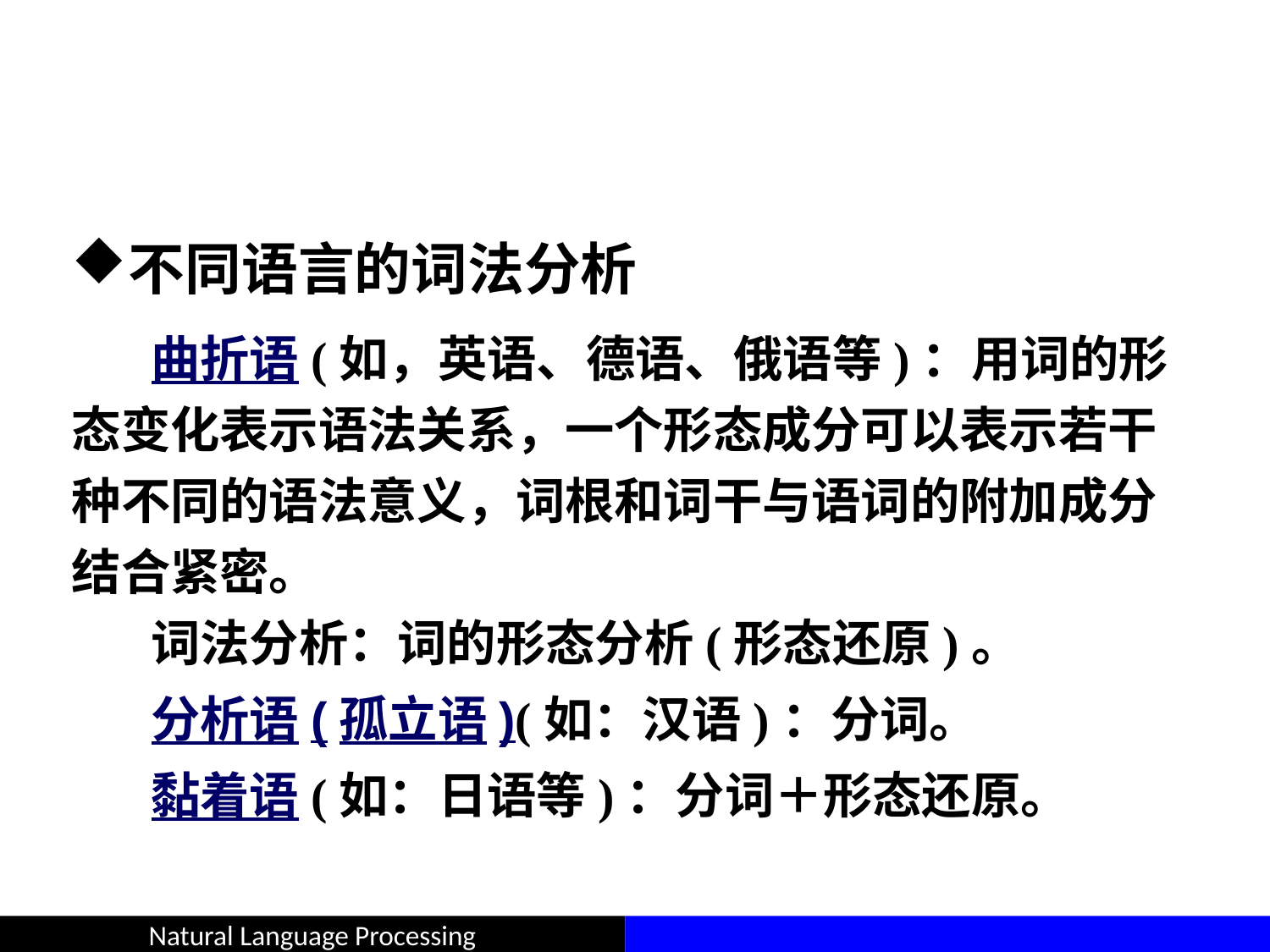

#
不同语言的词法分析
      曲折语(如，英语、德语、俄语等)：用词的形态变化表示语法关系，一个形态成分可以表示若干种不同的语法意义，词根和词干与语词的附加成分结合紧密。
      词法分析：词的形态分析(形态还原)。
      分析语(孤立语)(如：汉语)：分词。
      黏着语(如：日语等)：分词＋形态还原。